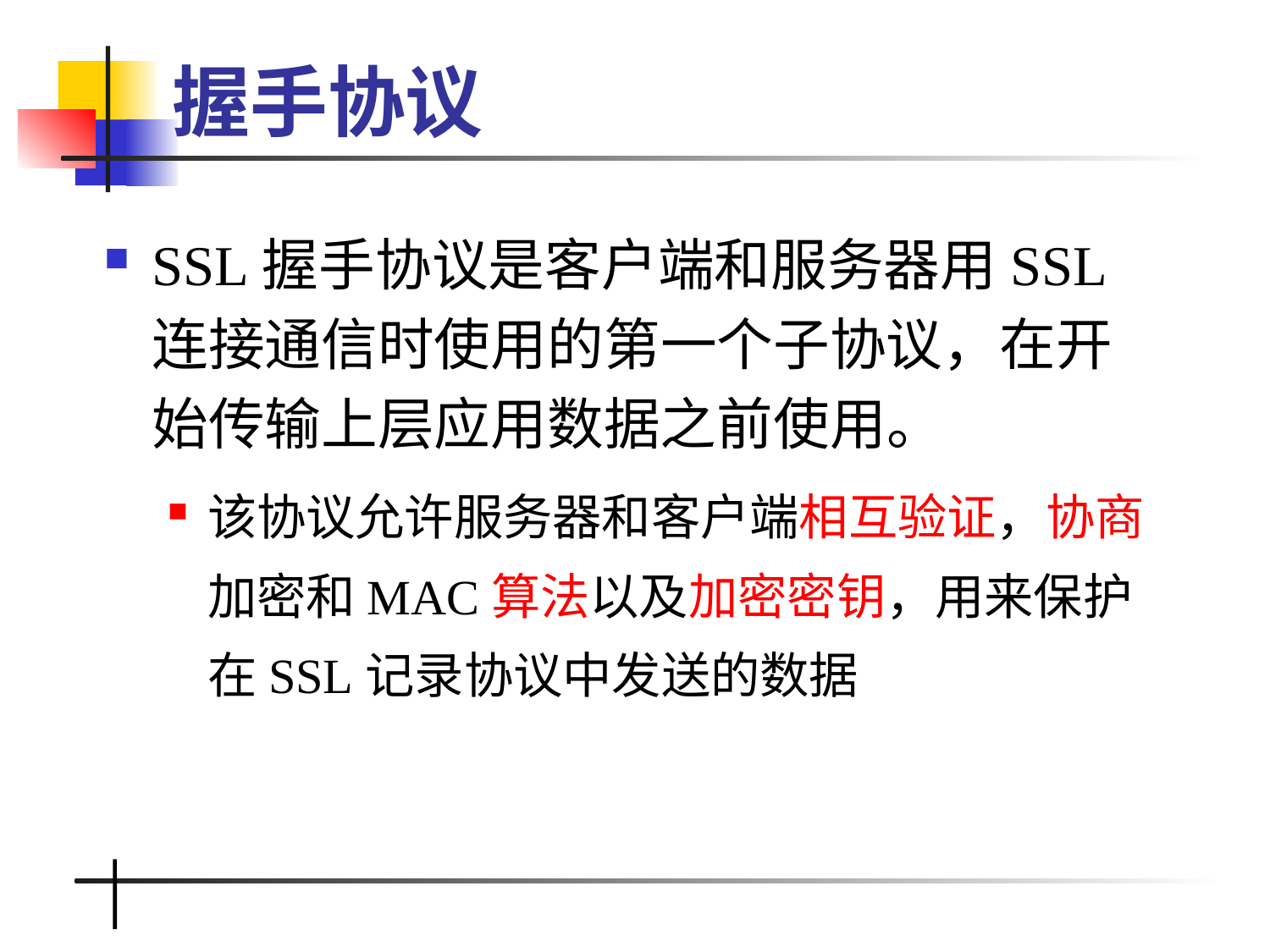

# 握手协议
SSL握手协议是客户端和服务器用SSL连接通信时使用的第一个子协议，在开始传输上层应用数据之前使用。
该协议允许服务器和客户端相互验证，协商加密和MAC算法以及加密密钥，用来保护在SSL记录协议中发送的数据